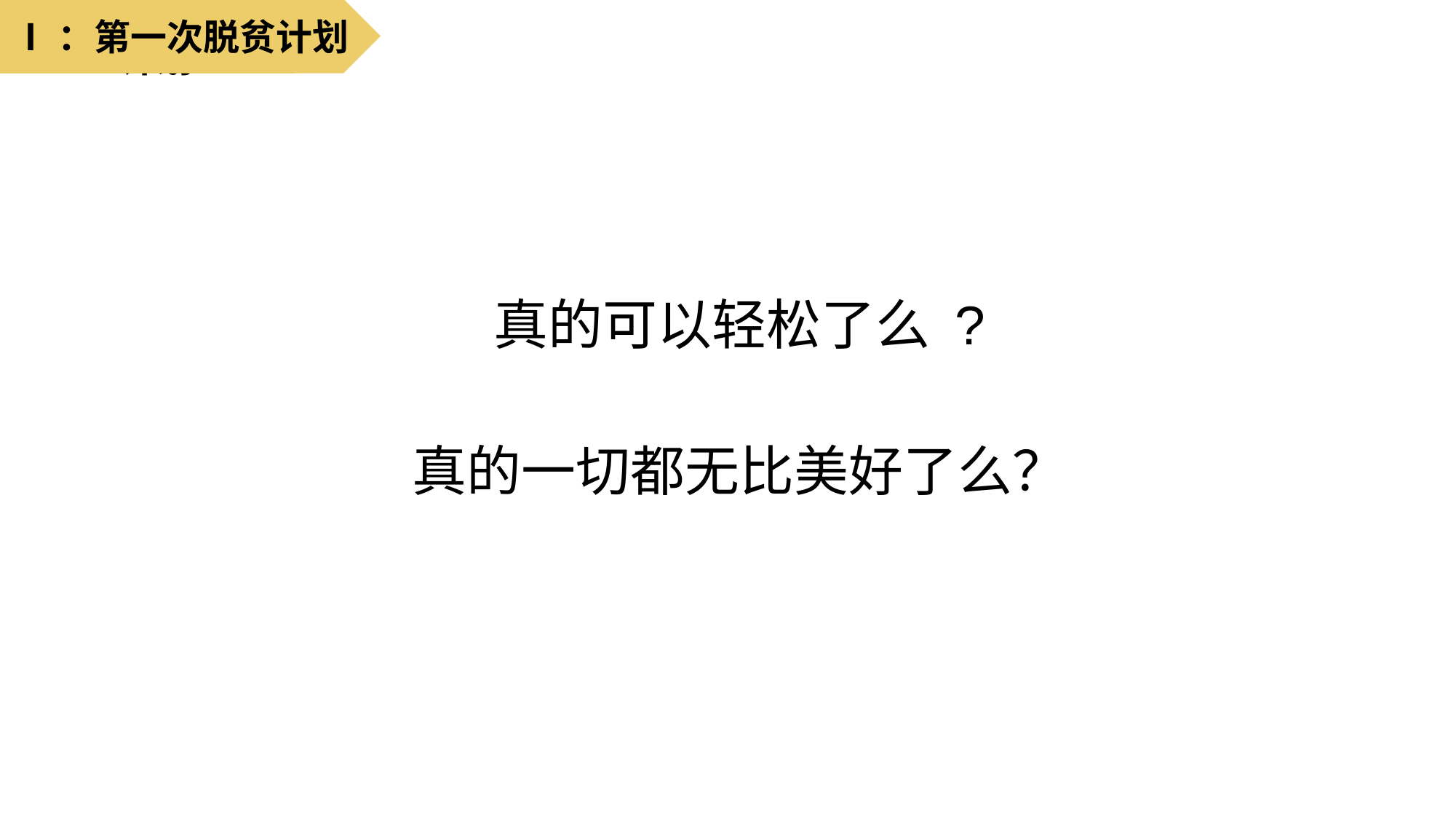

Ⅰ：第一次脱贫计划
Ⅰ：第一次脱贫计划
真的可以轻松了么 ?
真的一切都无比美好了么？